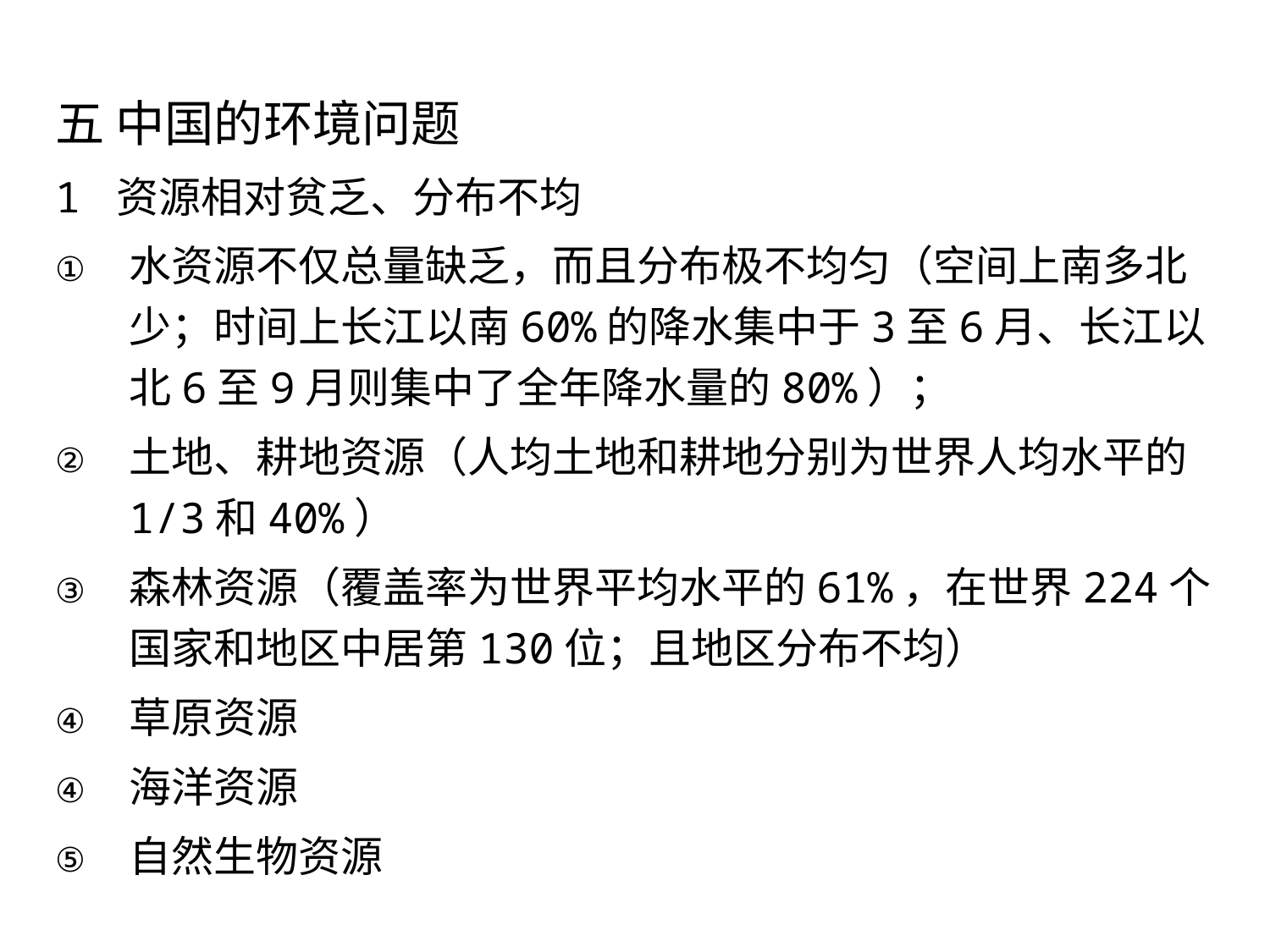

五 中国的环境问题
1 资源相对贫乏、分布不均
水资源不仅总量缺乏，而且分布极不均匀（空间上南多北少；时间上长江以南60%的降水集中于3至6月、长江以北6至9月则集中了全年降水量的80%）；
土地、耕地资源（人均土地和耕地分别为世界人均水平的1/3和40%）
森林资源（覆盖率为世界平均水平的61%，在世界224个国家和地区中居第130位；且地区分布不均）
草原资源
海洋资源
自然生物资源